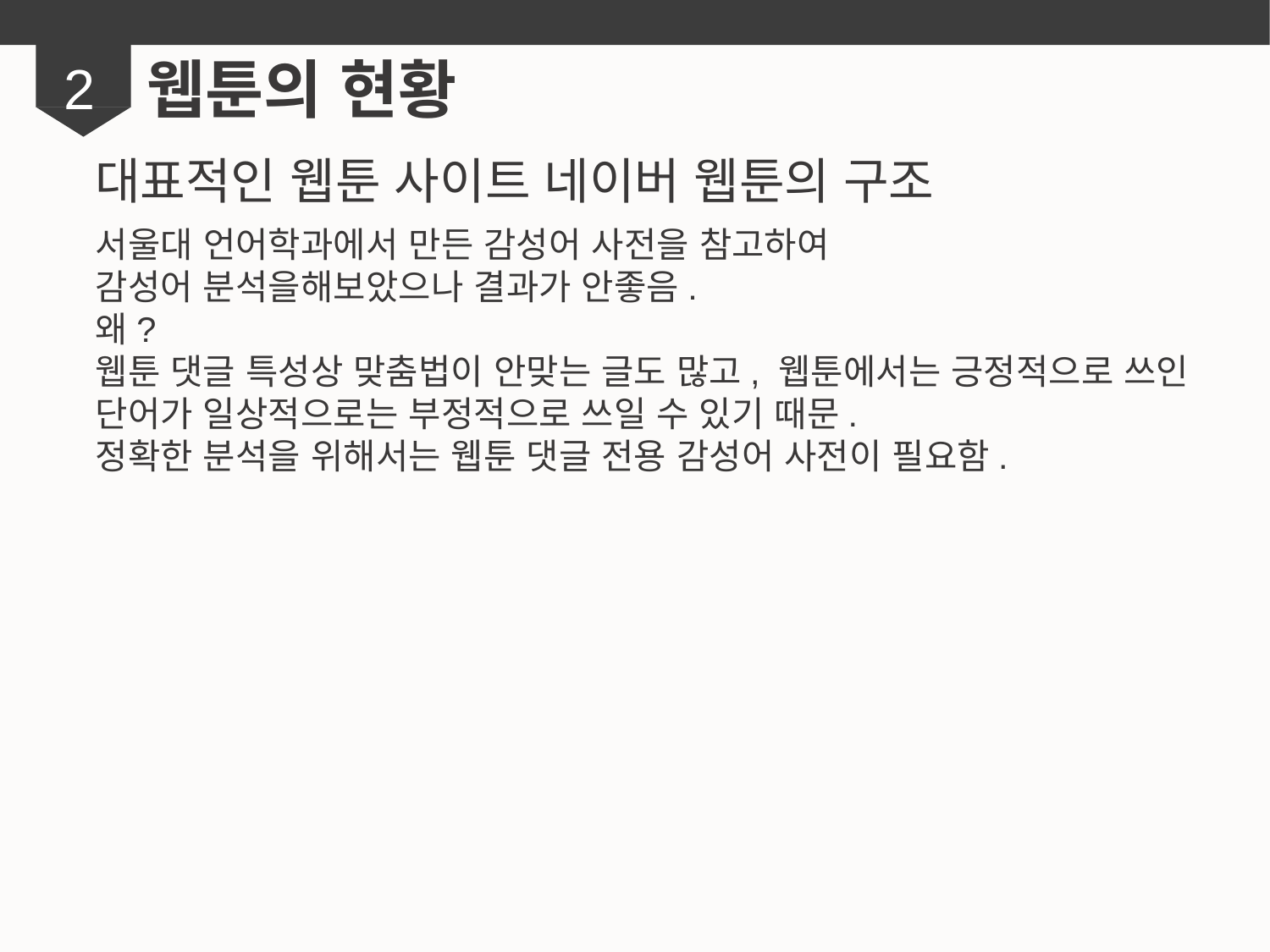

웹툰의 현황
2
대표적인 웹툰 사이트 네이버 웹툰의 구조
서울대 언어학과에서 만든 감성어 사전을 참고하여
감성어 분석을해보았으나 결과가 안좋음.
왜?
웹툰 댓글 특성상 맞춤법이 안맞는 글도 많고, 웹툰에서는 긍정적으로 쓰인 단어가 일상적으로는 부정적으로 쓰일 수 있기 때문.
정확한 분석을 위해서는 웹툰 댓글 전용 감성어 사전이 필요함.